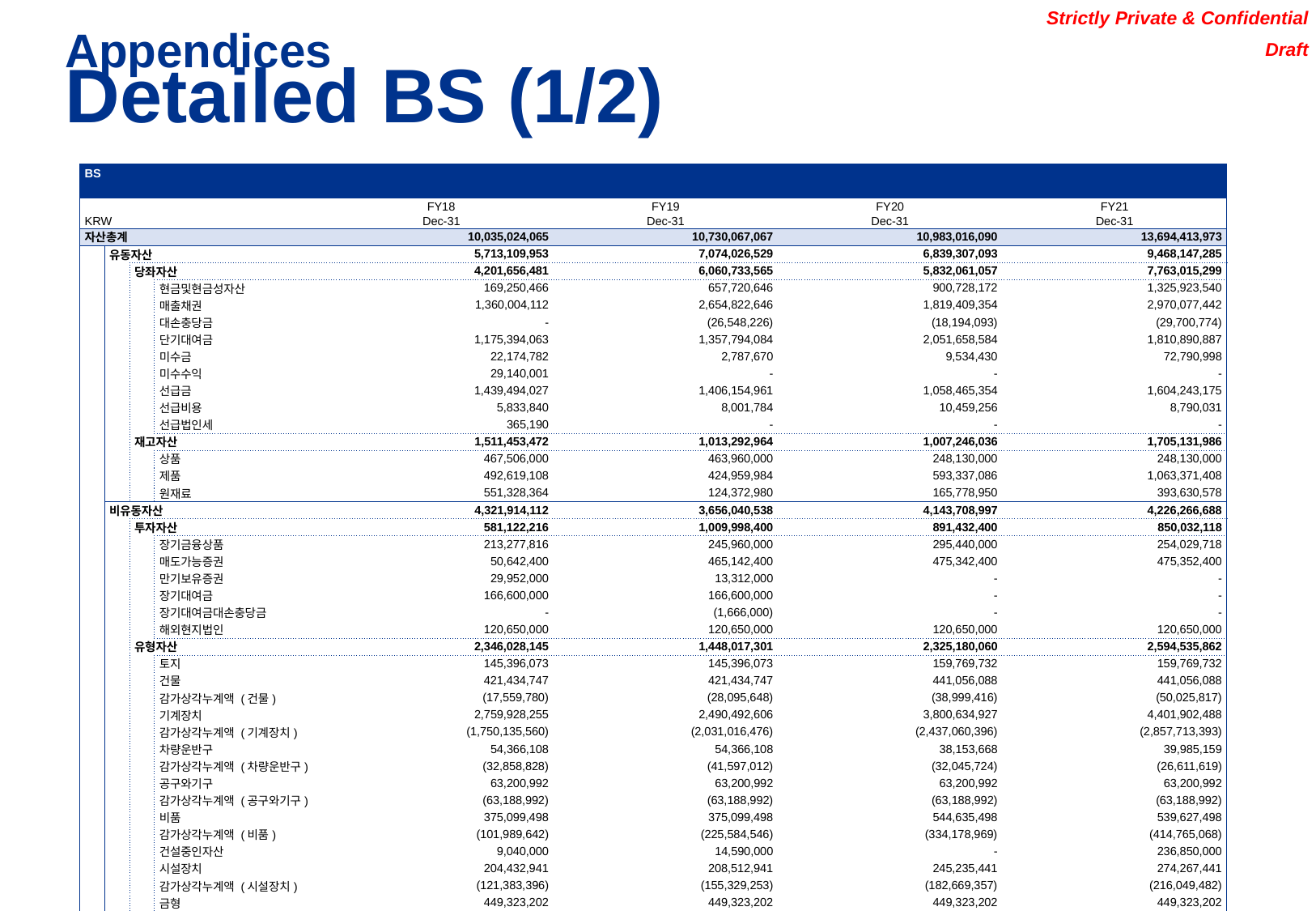

Appendices
Detailed BS (1/2)
| BS |  |  |  |  |  |  |  |
| --- | --- | --- | --- | --- | --- | --- | --- |
|  |  |  |  | FY18 | FY19 | FY20 | FY21 |
| KRW |  |  |  | Dec-31 | Dec-31 | Dec-31 | Dec-31 |
| 자산총계 |  |  |  | 10,035,024,065 | 10,730,067,067 | 10,983,016,090 | 13,694,413,973 |
|  | 유동자산 |  |  | 5,713,109,953 | 7,074,026,529 | 6,839,307,093 | 9,468,147,285 |
|  |  | 당좌자산 |  | 4,201,656,481 | 6,060,733,565 | 5,832,061,057 | 7,763,015,299 |
|  |  |  | 현금및현금성자산 | 169,250,466 | 657,720,646 | 900,728,172 | 1,325,923,540 |
|  |  |  | 매출채권 | 1,360,004,112 | 2,654,822,646 | 1,819,409,354 | 2,970,077,442 |
|  |  |  | 대손충당금 | - | (26,548,226) | (18,194,093) | (29,700,774) |
|  |  |  | 단기대여금 | 1,175,394,063 | 1,357,794,084 | 2,051,658,584 | 1,810,890,887 |
|  |  |  | 미수금 | 22,174,782 | 2,787,670 | 9,534,430 | 72,790,998 |
|  |  |  | 미수수익 | 29,140,001 | - | - | - |
|  |  |  | 선급금 | 1,439,494,027 | 1,406,154,961 | 1,058,465,354 | 1,604,243,175 |
|  |  |  | 선급비용 | 5,833,840 | 8,001,784 | 10,459,256 | 8,790,031 |
|  |  |  | 선급법인세 | 365,190 | - | - | - |
|  |  | 재고자산 |  | 1,511,453,472 | 1,013,292,964 | 1,007,246,036 | 1,705,131,986 |
|  |  |  | 상품 | 467,506,000 | 463,960,000 | 248,130,000 | 248,130,000 |
|  |  |  | 제품 | 492,619,108 | 424,959,984 | 593,337,086 | 1,063,371,408 |
|  |  |  | 원재료 | 551,328,364 | 124,372,980 | 165,778,950 | 393,630,578 |
|  | 비유동자산 |  |  | 4,321,914,112 | 3,656,040,538 | 4,143,708,997 | 4,226,266,688 |
|  |  | 투자자산 |  | 581,122,216 | 1,009,998,400 | 891,432,400 | 850,032,118 |
|  |  |  | 장기금융상품 | 213,277,816 | 245,960,000 | 295,440,000 | 254,029,718 |
|  |  |  | 매도가능증권 | 50,642,400 | 465,142,400 | 475,342,400 | 475,352,400 |
|  |  |  | 만기보유증권 | 29,952,000 | 13,312,000 | - | - |
|  |  |  | 장기대여금 | 166,600,000 | 166,600,000 | - | - |
|  |  |  | 장기대여금대손충당금 | - | (1,666,000) | - | - |
|  |  |  | 해외현지법인 | 120,650,000 | 120,650,000 | 120,650,000 | 120,650,000 |
|  |  | 유형자산 |  | 2,346,028,145 | 1,448,017,301 | 2,325,180,060 | 2,594,535,862 |
|  |  |  | 토지 | 145,396,073 | 145,396,073 | 159,769,732 | 159,769,732 |
|  |  |  | 건물 | 421,434,747 | 421,434,747 | 441,056,088 | 441,056,088 |
|  |  |  | 감가상각누계액 (건물) | (17,559,780) | (28,095,648) | (38,999,416) | (50,025,817) |
|  |  |  | 기계장치 | 2,759,928,255 | 2,490,492,606 | 3,800,634,927 | 4,401,902,488 |
|  |  |  | 감가상각누계액 (기계장치) | (1,750,135,560) | (2,031,016,476) | (2,437,060,396) | (2,857,713,393) |
|  |  |  | 차량운반구 | 54,366,108 | 54,366,108 | 38,153,668 | 39,985,159 |
|  |  |  | 감가상각누계액 (차량운반구) | (32,858,828) | (41,597,012) | (32,045,724) | (26,611,619) |
|  |  |  | 공구와기구 | 63,200,992 | 63,200,992 | 63,200,992 | 63,200,992 |
|  |  |  | 감가상각누계액 (공구와기구) | (63,188,992) | (63,188,992) | (63,188,992) | (63,188,992) |
|  |  |  | 비품 | 375,099,498 | 375,099,498 | 544,635,498 | 539,627,498 |
|  |  |  | 감가상각누계액 (비품) | (101,989,642) | (225,584,546) | (334,178,969) | (414,765,068) |
|  |  |  | 건설중인자산 | 9,040,000 | 14,590,000 | - | 236,850,000 |
|  |  |  | 시설장치 | 204,432,941 | 208,512,941 | 245,235,441 | 274,267,441 |
|  |  |  | 감가상각누계액 (시설장치) | (121,383,396) | (155,329,253) | (182,669,357) | (216,049,482) |
|  |  |  | 금형 | 449,323,202 | 449,323,202 | 449,323,202 | 449,323,202 |
|  |  |  | 감가상각누계액 (금형) | (49,077,473) | (229,586,939) | (328,686,634) | (383,092,367) |
|  |  | 무형자산 |  | 532,221,465 | 469,581,516 | 299,682,537 | 237,042,588 |
|  |  |  | 영업권 | 1,000 | 1,000 | 1,000 | 1,000 |
|  |  |  | 특허권 | 424,961,435 | 362,321,486 | 299,681,537 | 237,041,588 |
|  |  |  | 개발비 | 107,259,030 | 107,259,030 | - | - |
|  |  | 기타비유동자산 |  | 862,542,286 | 728,443,321 | 627,414,000 | 544,656,120 |
|  |  |  | 보증금 | 701,964,677 | 659,437,000 | 627,414,000 | 544,656,120 |
|  |  |  | 장기매출채권 | 69,703,355 | 69,006,321 | - | - |
|  |  |  | 장기선급금 | 90,874,254 | - | - | - |